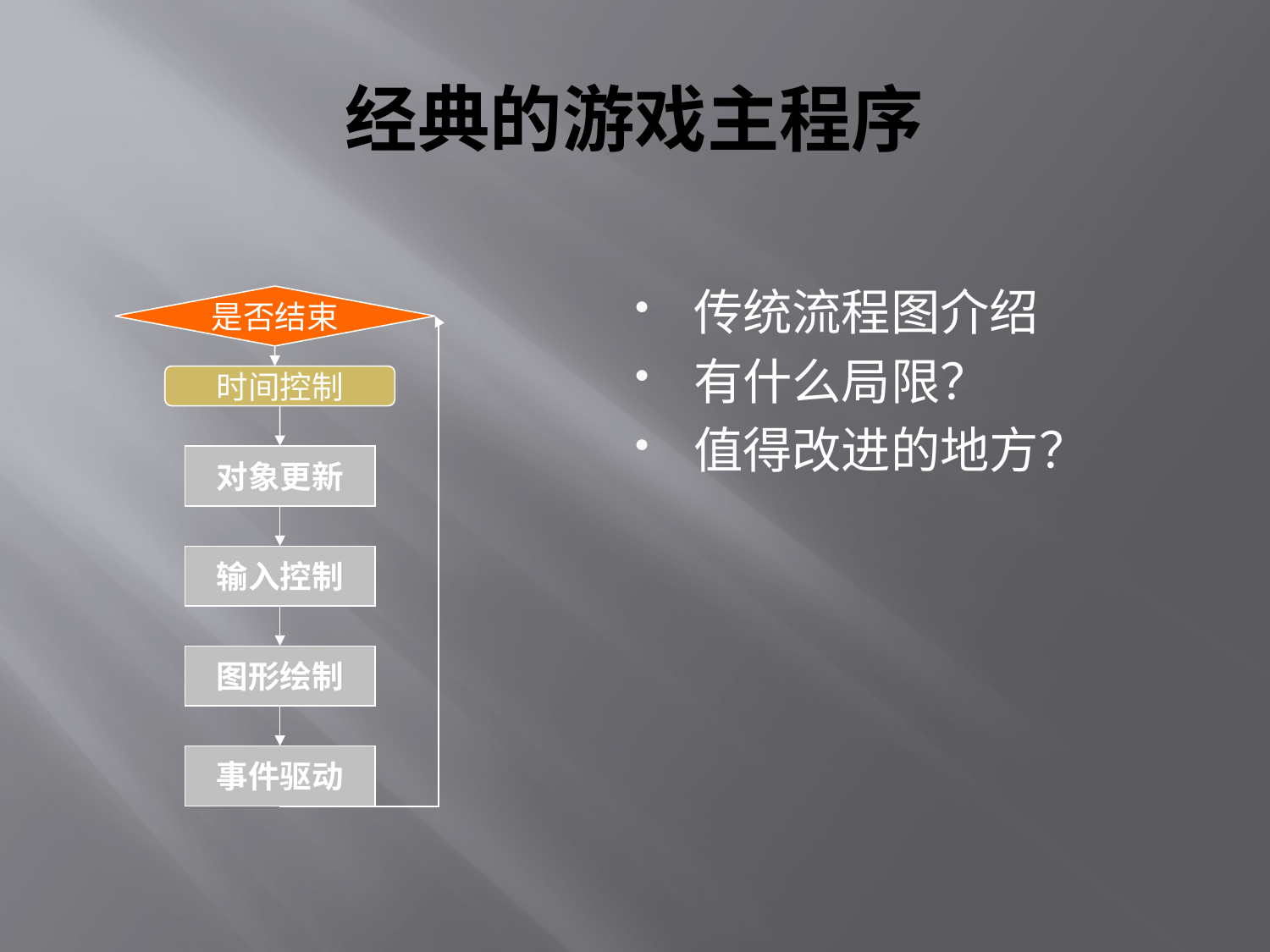

# 经典的游戏主程序
传统流程图介绍
有什么局限？
值得改进的地方？

是否结束

时间控制
对象更新
输入控制
图形绘制
事件驱动